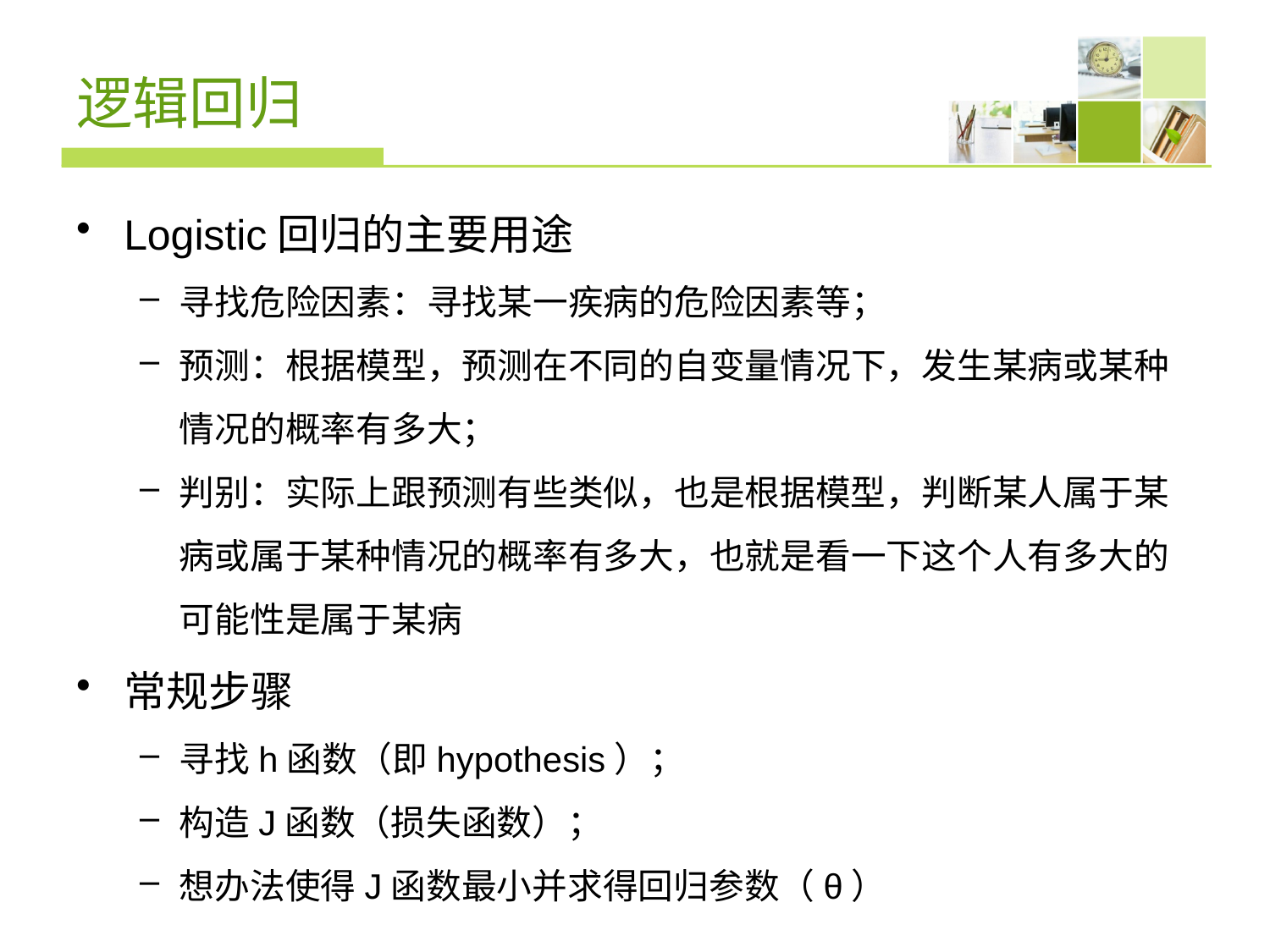

# 逻辑回归
Logistic回归的主要用途
寻找危险因素：寻找某一疾病的危险因素等；
预测：根据模型，预测在不同的自变量情况下，发生某病或某种情况的概率有多大；
判别：实际上跟预测有些类似，也是根据模型，判断某人属于某病或属于某种情况的概率有多大，也就是看一下这个人有多大的可能性是属于某病
常规步骤
寻找h函数（即hypothesis）；
构造J函数（损失函数）；
想办法使得J函数最小并求得回归参数（θ）